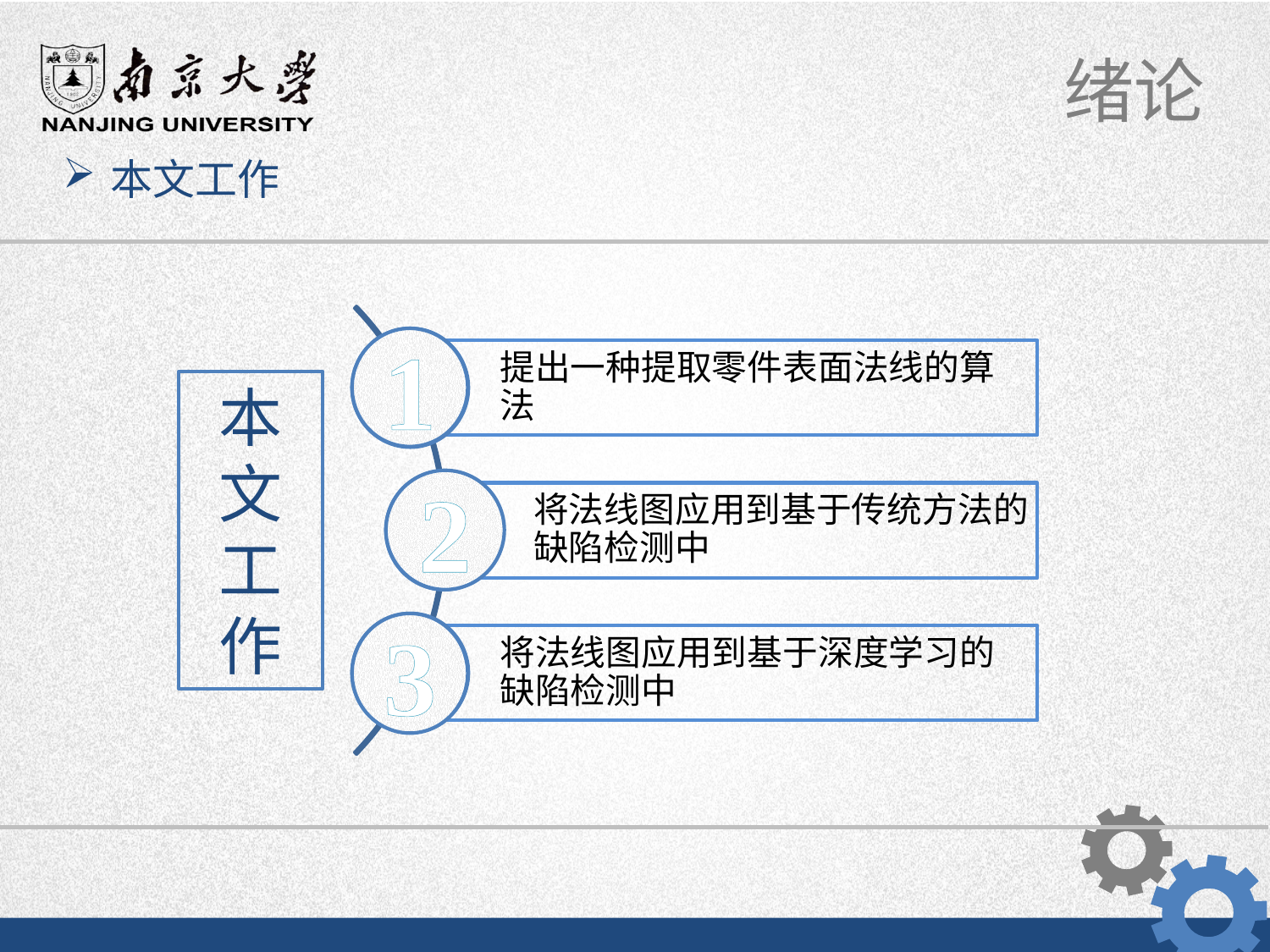

本文工作

提出一种提取零件表面法线的算法

将法线图应用到基于传统方法的缺陷检测中

将法线图应用到基于深度学习的缺陷检测中
1
2
3
本文工作